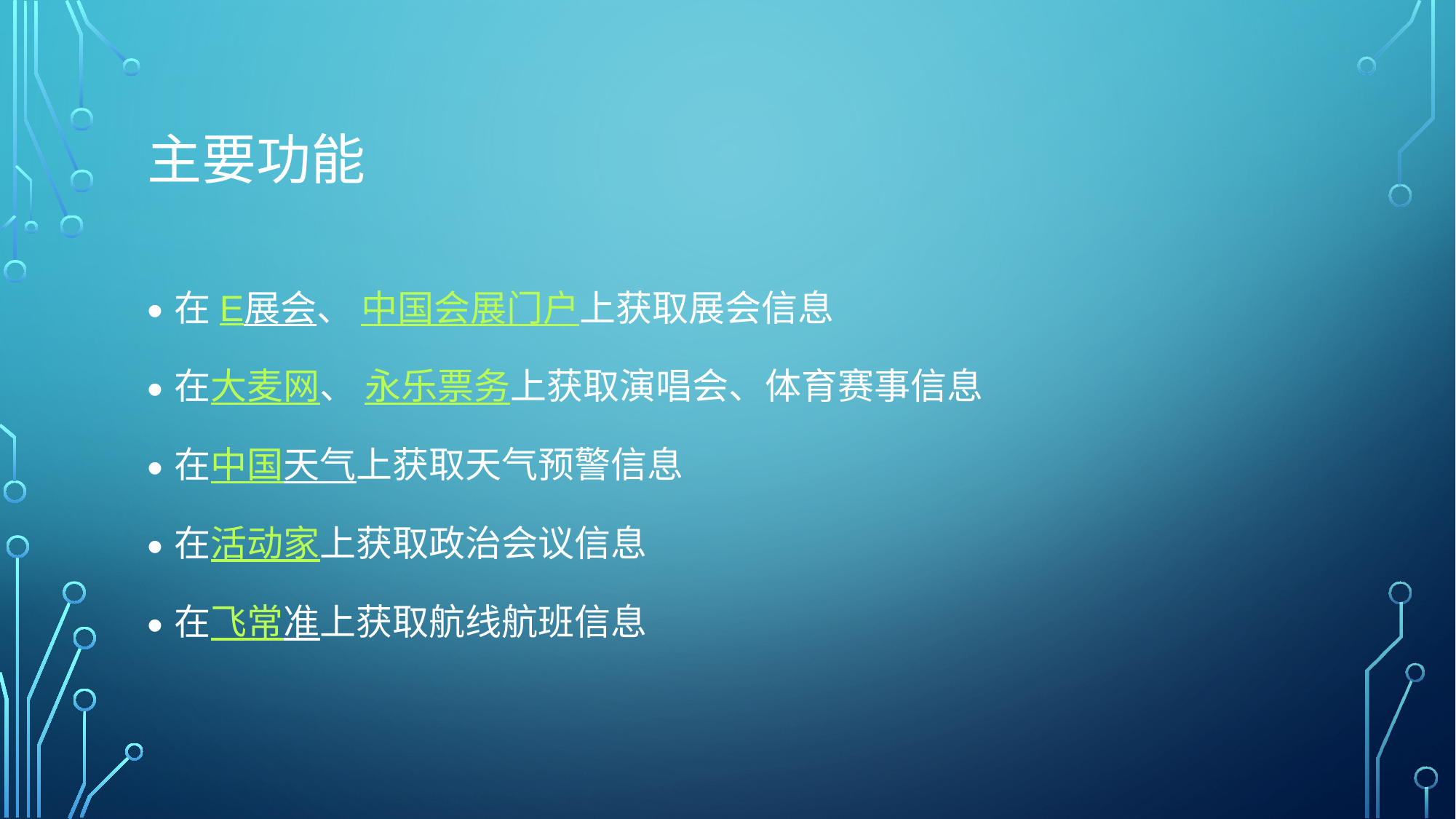

# 主要功能
在E展会、 中国会展门户上获取展会信息
在大麦网、 永乐票务上获取演唱会、体育赛事信息
在中国天气上获取天气预警信息
在活动家上获取政治会议信息
在飞常准上获取航线航班信息